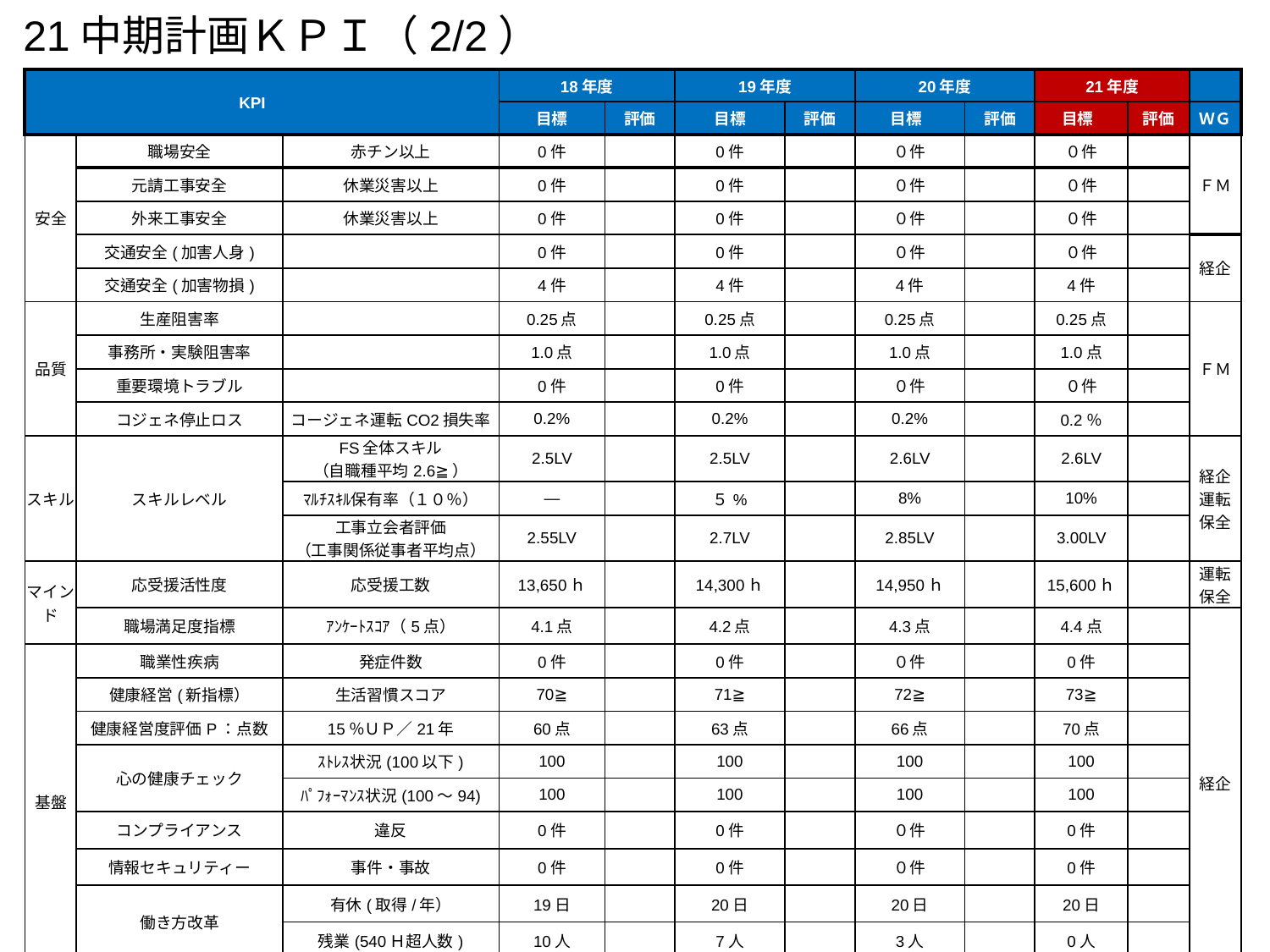

21中期計画ＫＰＩ（2/2）
補足
| KPI |  |  | 18年度 |  | 19年度 |  | 20年度 |  | 21年度 |  |  |
| --- | --- | --- | --- | --- | --- | --- | --- | --- | --- | --- | --- |
|  |  |  | 目標 | 評価 | 目標 | 評価 | 目標 | 評価 | 目標 | 評価 | ＷＧ |
| 安全 | 職場安全 | 赤チン以上 | 0件 |  | 0件 |  | ０件 |  | ０件 |  | ＦＭ |
|  | 元請工事安全 | 休業災害以上 | 0件 |  | 0件 |  | ０件 |  | ０件 |  |  |
|  | 外来工事安全 | 休業災害以上 | 0件 |  | 0件 |  | ０件 |  | ０件 |  |  |
|  | 交通安全(加害人身) |  | 0件 |  | 0件 |  | ０件 |  | ０件 |  | 経企 |
|  | 交通安全(加害物損) |  | 4件 |  | 4件 |  | 4件 |  | 4件 |  |  |
| 品質 | 生産阻害率 |  | 0.25点 |  | 0.25点 |  | 0.25点 |  | 0.25点 |  | ＦＭ |
|  | 事務所・実験阻害率 |  | 1.0点 |  | 1.0点 |  | 1.0点 |  | 1.0点 |  |  |
|  | 重要環境トラブル |  | 0件 |  | 0件 |  | ０件 |  | ０件 |  |  |
|  | コジェネ停止ロス | コージェネ運転CO2損失率 | 0.2% |  | 0.2% |  | 0.2% |  | 0.2％ |  |  |
| スキル | スキルレベル | FS全体スキル （自職種平均2.6≧） | 2.5LV |  | 2.5LV |  | 2.6LV |  | 2.6LV |  | 経企 運転 保全 |
|  |  | ﾏﾙﾁｽｷﾙ保有率（１０％） | ― |  | ５% |  | 8% |  | 10% |  |  |
|  |  | 工事立会者評価 （工事関係従事者平均点） | 2.55LV |  | 2.7LV |  | 2.85LV |  | 3.00LV |  |  |
| マインド | 応受援活性度 | 応受援工数 | 13,650ｈ |  | 14,300ｈ |  | 14,950ｈ |  | 15,600ｈ |  | 運転 保全 |
|  | 職場満足度指標 | ｱﾝｹｰﾄｽｺｱ（5点） | 4.1点 |  | 4.2点 |  | 4.3点 |  | 4.4点 |  | 経企 |
| 基盤 | 職業性疾病 | 発症件数 | 0件 |  | 0件 |  | ０件 |  | 0件 |  |  |
|  | 健康経営(新指標） | 生活習慣スコア | 70≧ |  | 71≧ |  | 72≧ |  | 73≧ |  |  |
|  | 健康経営度評価P：点数 | 15％ＵＰ／21年 | 60点 |  | 63点 |  | 66点 |  | 70点 |  |  |
|  | 心の健康チェック | ｽﾄﾚｽ状況(100以下) | 100 |  | 100 |  | 100 |  | 100 |  |  |
|  |  | ﾊﾟﾌｫｰﾏﾝｽ状況(100～94) | 100 |  | 100 |  | 100 |  | 100 |  |  |
|  | コンプライアンス | 違反 | 0件 |  | 0件 |  | ０件 |  | 0件 |  |  |
|  | 情報セキュリティー | 事件・事故 | 0件 |  | 0件 |  | ０件 |  | 0件 |  |  |
|  | 働き方改革 | 有休(取得/年） | 19日 |  | 20日 |  | 20日 |  | 20日 |  |  |
|  |  | 残業(540Ｈ超人数) | 10人 |  | 7人 |  | 3人 |  | 0人 |  |  |